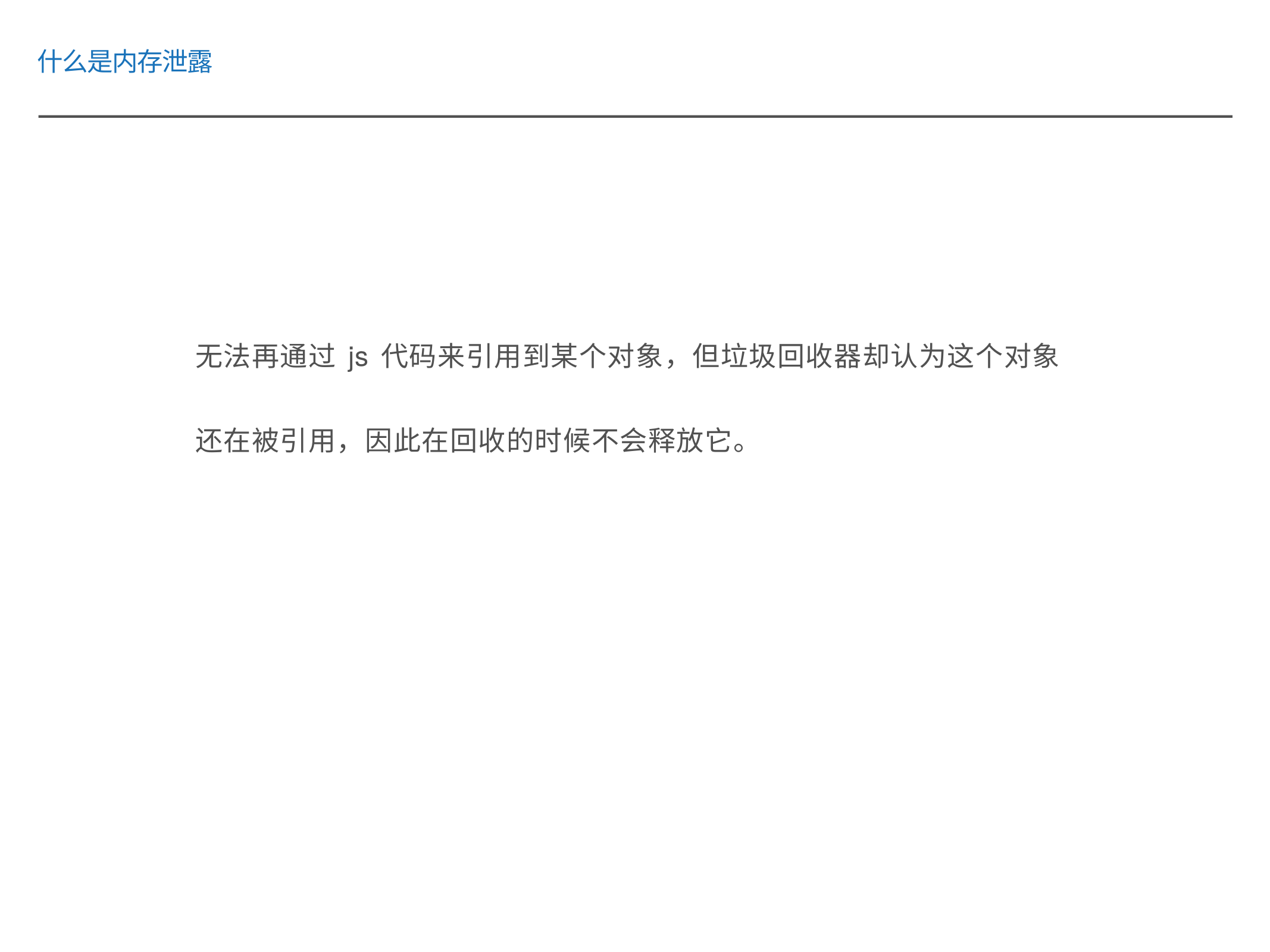

什么是内存泄露
无法再通过js代码来引用到某个对象，但垃圾回收器却认为这个对象还在被引用，因此在回收的时候不会释放它。